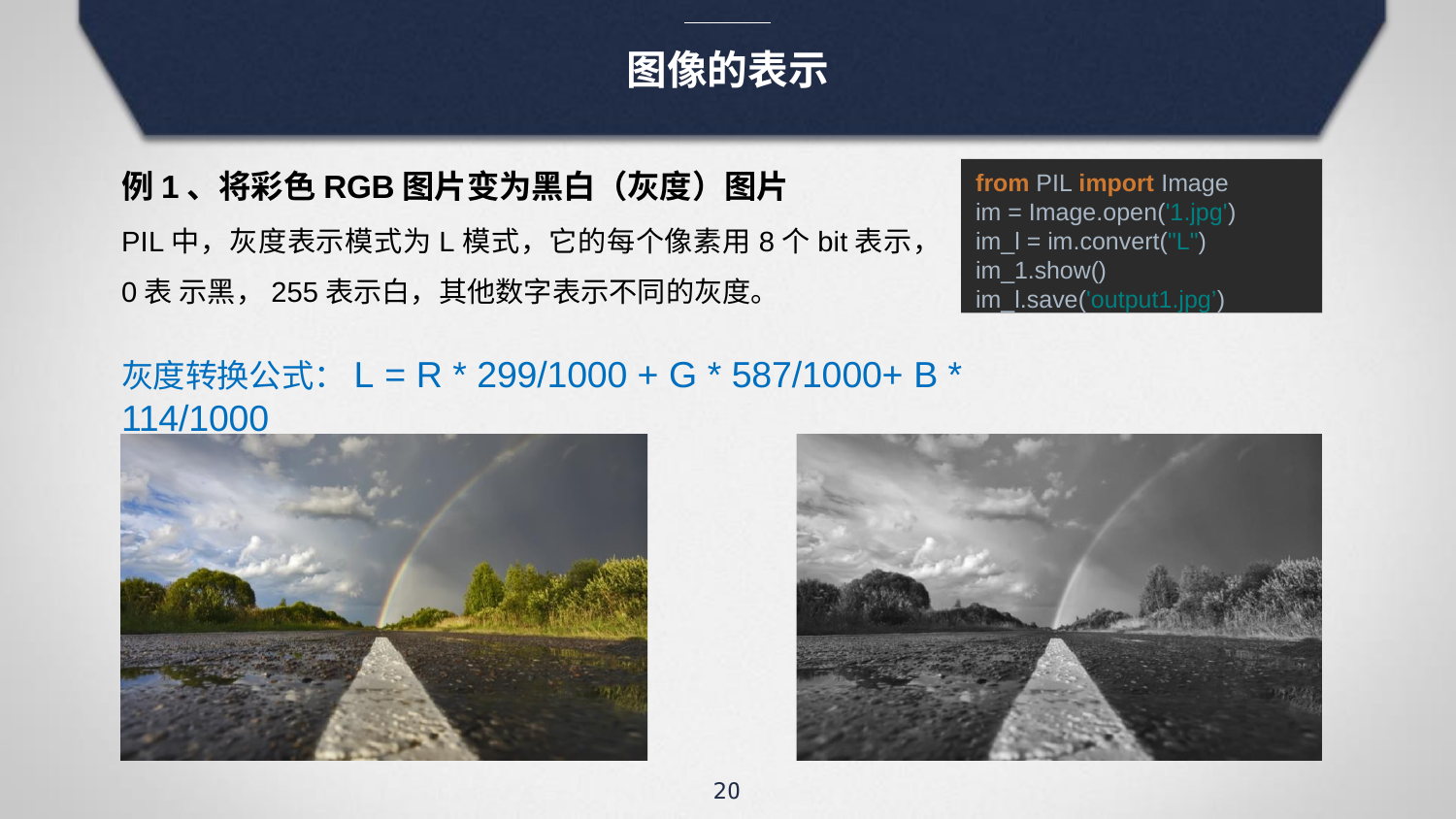

# 图像的表示
例1、将彩色RGB图片变为黑白（灰度）图片
PIL中，灰度表示模式为L模式，它的每个像素用8个bit表示，0表 示黑，255表示白，其他数字表示不同的灰度。
from PIL import Image
im = Image.open('1.jpg')  im_l = im.convert("L")  im_1.show()  im_l.save('output1.jpg’)
灰度转换公式：L = R * 299/1000 + G * 587/1000+ B * 114/1000

20